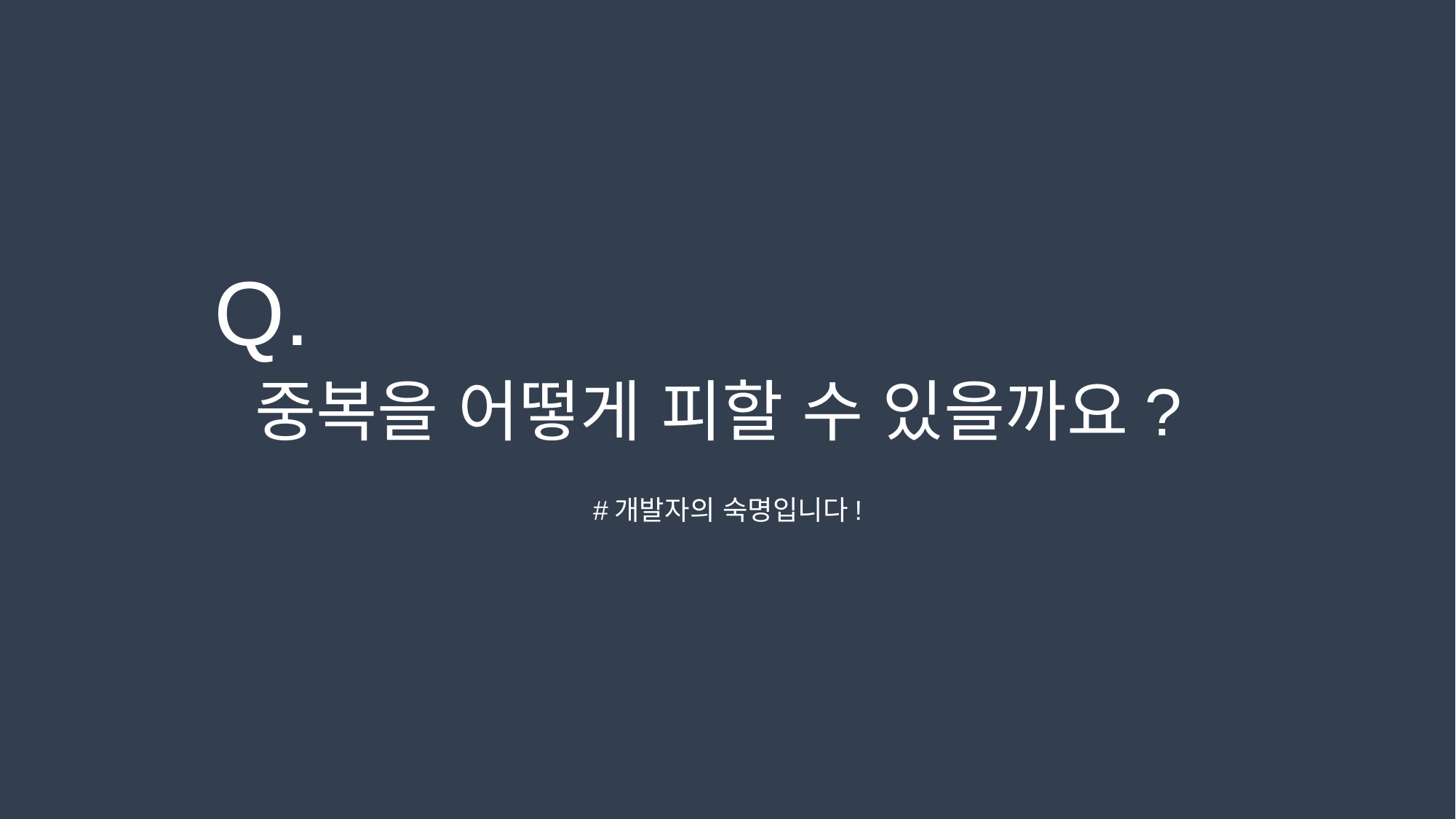

Q.
중복을 어떻게 피할 수 있을까요?
#개발자의 숙명입니다!